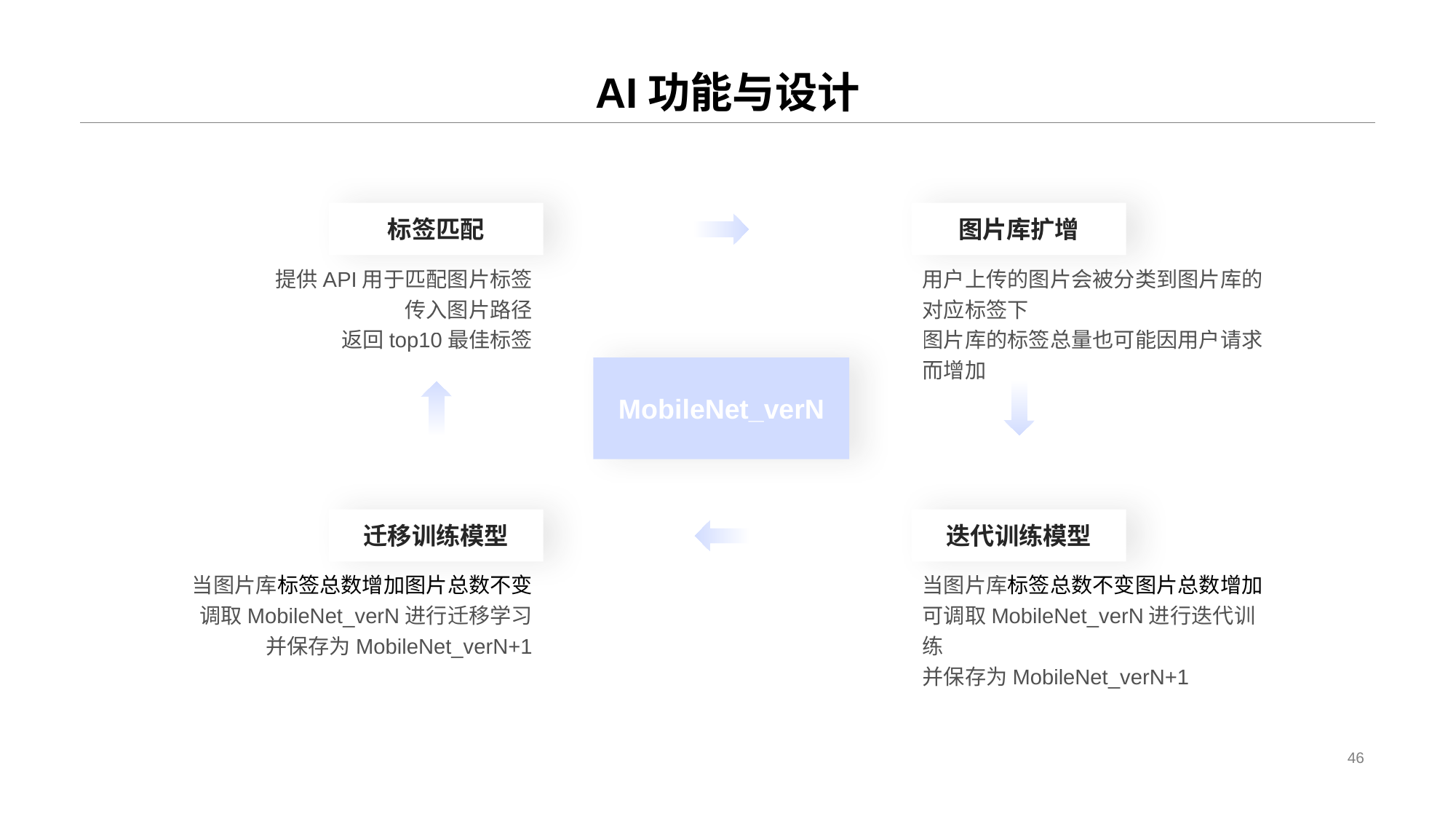

# AI功能与设计
标签匹配
图片库扩增

提供API用于匹配图片标签
传入图片路径
返回top10最佳标签
用户上传的图片会被分类到图片库的对应标签下
图片库的标签总量也可能因用户请求而增加
MobileNet_verN

迁移训练模型
迭代训练模型

当图片库标签总数增加图⽚总数不变
调取MobileNet_verN进行迁移学习
并保存为MobileNet_verN+1
当图片库标签总数不变图⽚总数增加
可调取MobileNet_verN进行迭代训练
并保存为MobileNet_verN+1
46